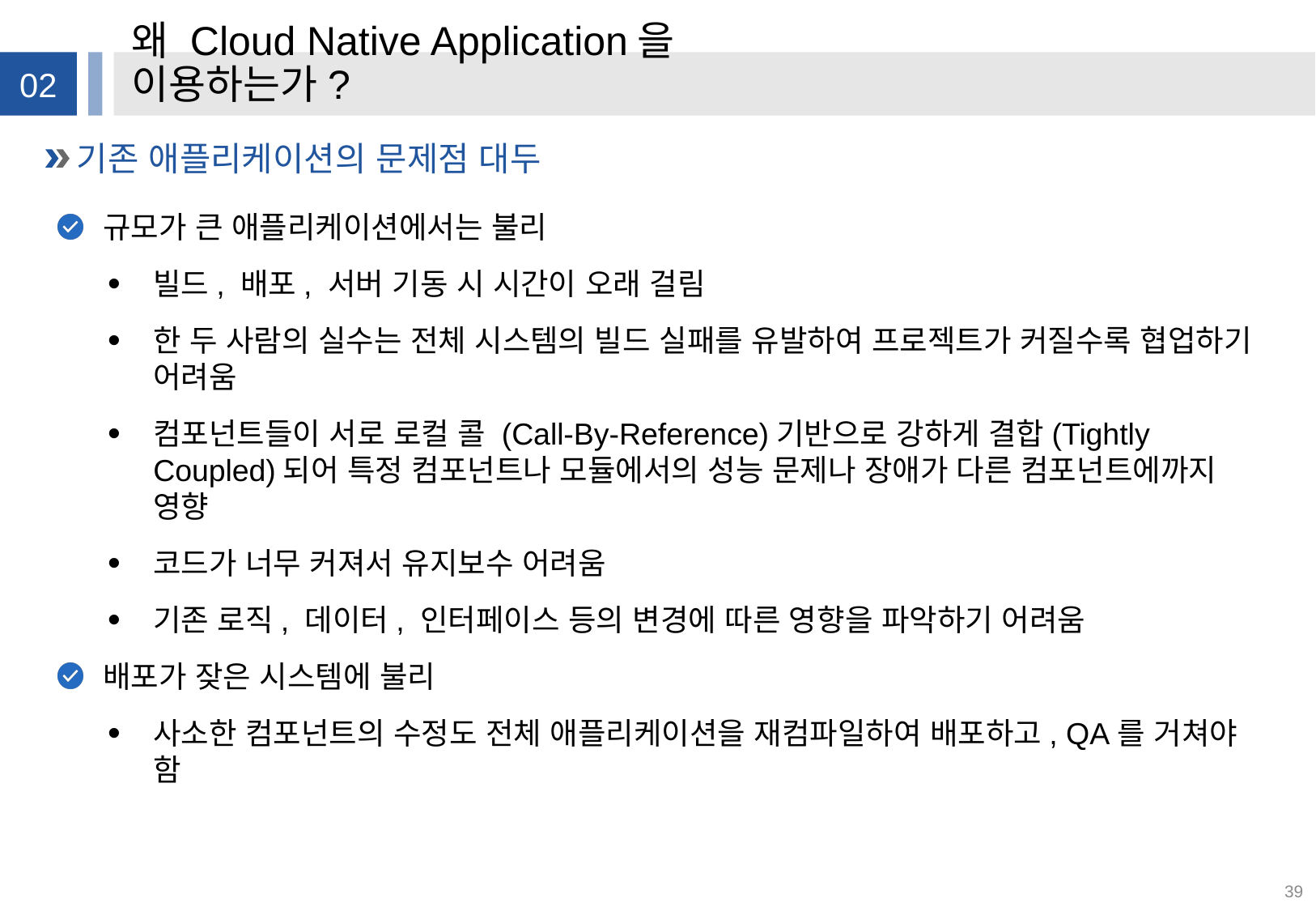

# 왜 Cloud Native Application을 이용하는가?
02
기존 애플리케이션의 문제점 대두
규모가 큰 애플리케이션에서는 불리
빌드, 배포, 서버 기동 시 시간이 오래 걸림
한 두 사람의 실수는 전체 시스템의 빌드 실패를 유발하여 프로젝트가 커질수록 협업하기 어려움
컴포넌트들이 서로 로컬 콜 (Call-By-Reference)기반으로 강하게 결합(Tightly Coupled)되어 특정 컴포넌트나 모듈에서의 성능 문제나 장애가 다른 컴포넌트에까지 영향
코드가 너무 커져서 유지보수 어려움
기존 로직, 데이터, 인터페이스 등의 변경에 따른 영향을 파악하기 어려움
배포가 잦은 시스템에 불리
사소한 컴포넌트의 수정도 전체 애플리케이션을 재컴파일하여 배포하고, QA를 거쳐야 함
39